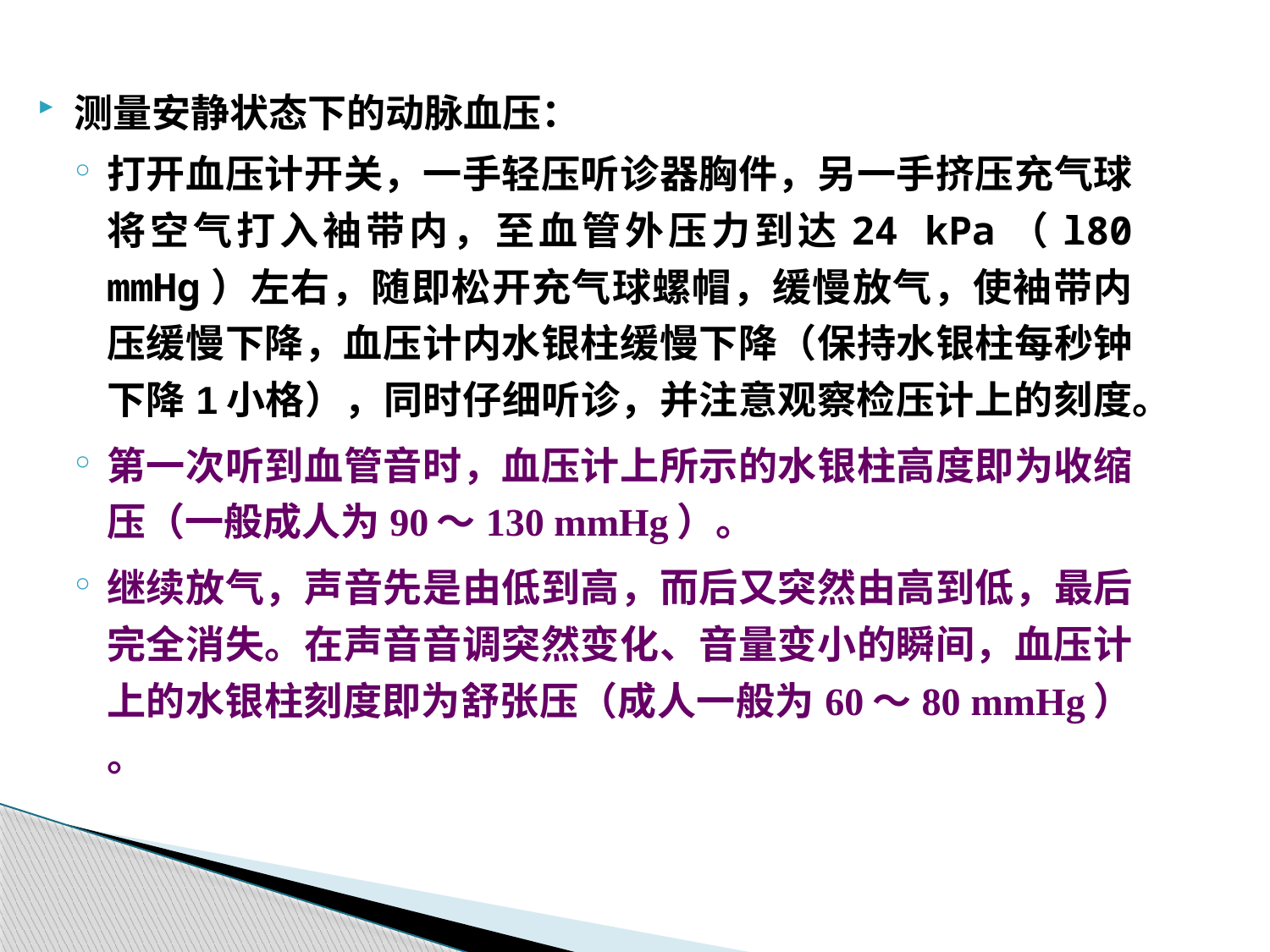

测量安静状态下的动脉血压：
打开血压计开关，一手轻压听诊器胸件，另一手挤压充气球将空气打入袖带内，至血管外压力到达24 kPa（l80 mmHg）左右，随即松开充气球螺帽，缓慢放气，使袖带内压缓慢下降，血压计内水银柱缓慢下降（保持水银柱每秒钟下降1小格），同时仔细听诊，并注意观察检压计上的刻度。
第一次听到血管音时，血压计上所示的水银柱高度即为收缩压（一般成人为90～130 mmHg）。
继续放气，声音先是由低到高，而后又突然由高到低，最后完全消失。在声音音调突然变化、音量变小的瞬间，血压计上的水银柱刻度即为舒张压（成人一般为60～80 mmHg） 。